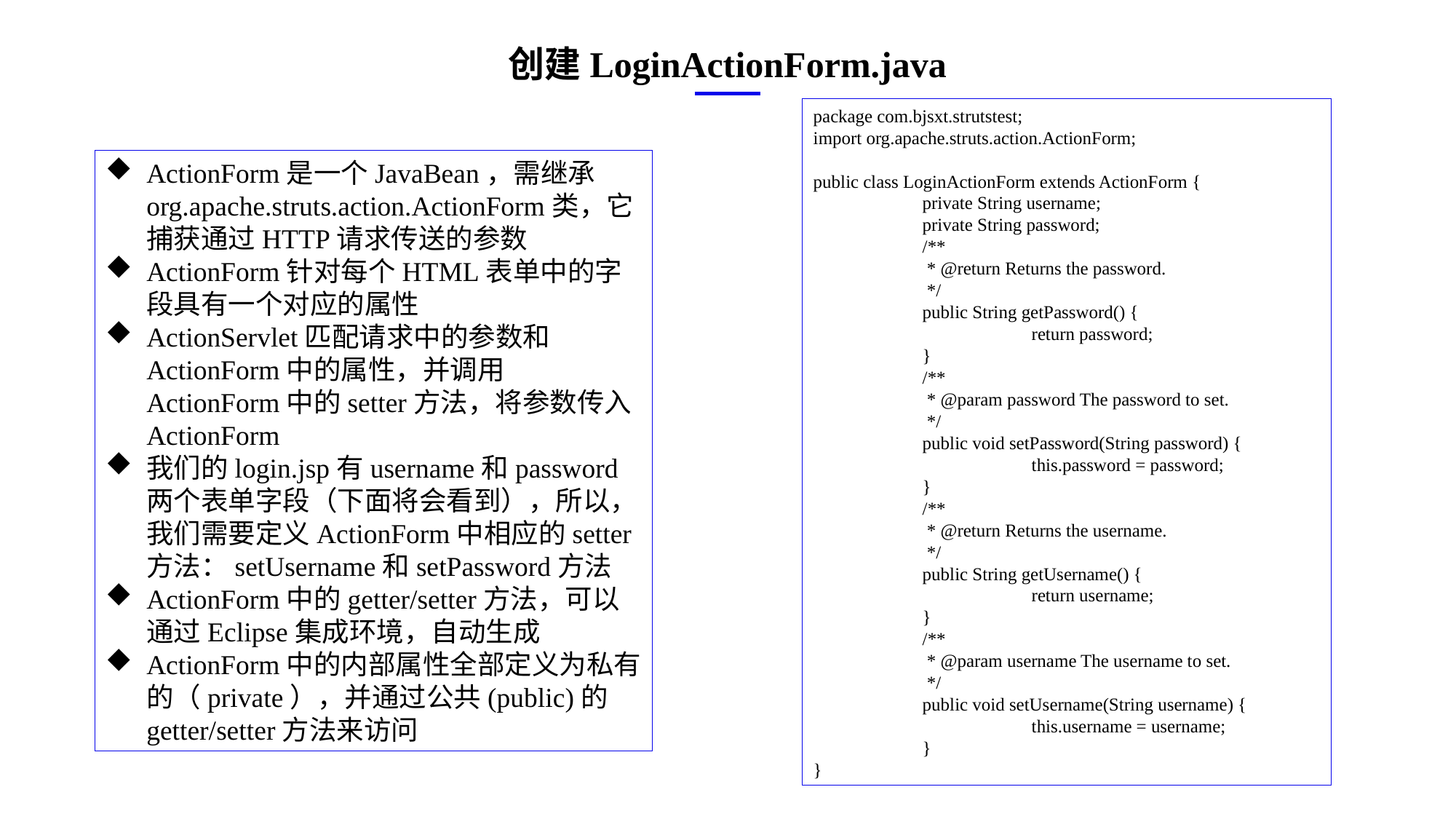

创建LoginActionForm.java
package com.bjsxt.strutstest;
import org.apache.struts.action.ActionForm;

public class LoginActionForm extends ActionForm {
	private String username;
	private String password;
	/**
	 * @return Returns the password.
	 */
	public String getPassword() {
		return password;
	}
	/**
	 * @param password The password to set.
	 */
	public void setPassword(String password) {
		this.password = password;
	}
	/**
	 * @return Returns the username.
	 */
	public String getUsername() {
		return username;
	}
	/**
	 * @param username The username to set.
	 */
	public void setUsername(String username) {
		this.username = username;
	}
}
ActionForm是一个JavaBean，需继承org.apache.struts.action.ActionForm类，它捕获通过HTTP请求传送的参数
ActionForm针对每个HTML表单中的字段具有一个对应的属性
ActionServlet匹配请求中的参数和ActionForm中的属性，并调用ActionForm中的setter方法，将参数传入ActionForm
我们的login.jsp有username和password两个表单字段（下面将会看到），所以，我们需要定义ActionForm中相应的setter方法：setUsername和setPassword方法
ActionForm中的getter/setter方法，可以通过Eclipse集成环境，自动生成
ActionForm中的内部属性全部定义为私有的（private），并通过公共(public)的getter/setter方法来访问
e7d195523061f1c0ae0eb3eed39d2bcef4622b2499a05fe6567B54A876BEB457BD1EB8EBE9915191D1FA2E860D28D251AB291D9CBBDD28D4BD16020FD75D8281481517FC21E86E4C931520AFA1087E92E357E3DB373CA326F6F926B1A67F681E99E875FFD293B2C32B3919AE4D43F9436862A7DD54F9346DF3662D8AB7319030EF75D53FF682DE13